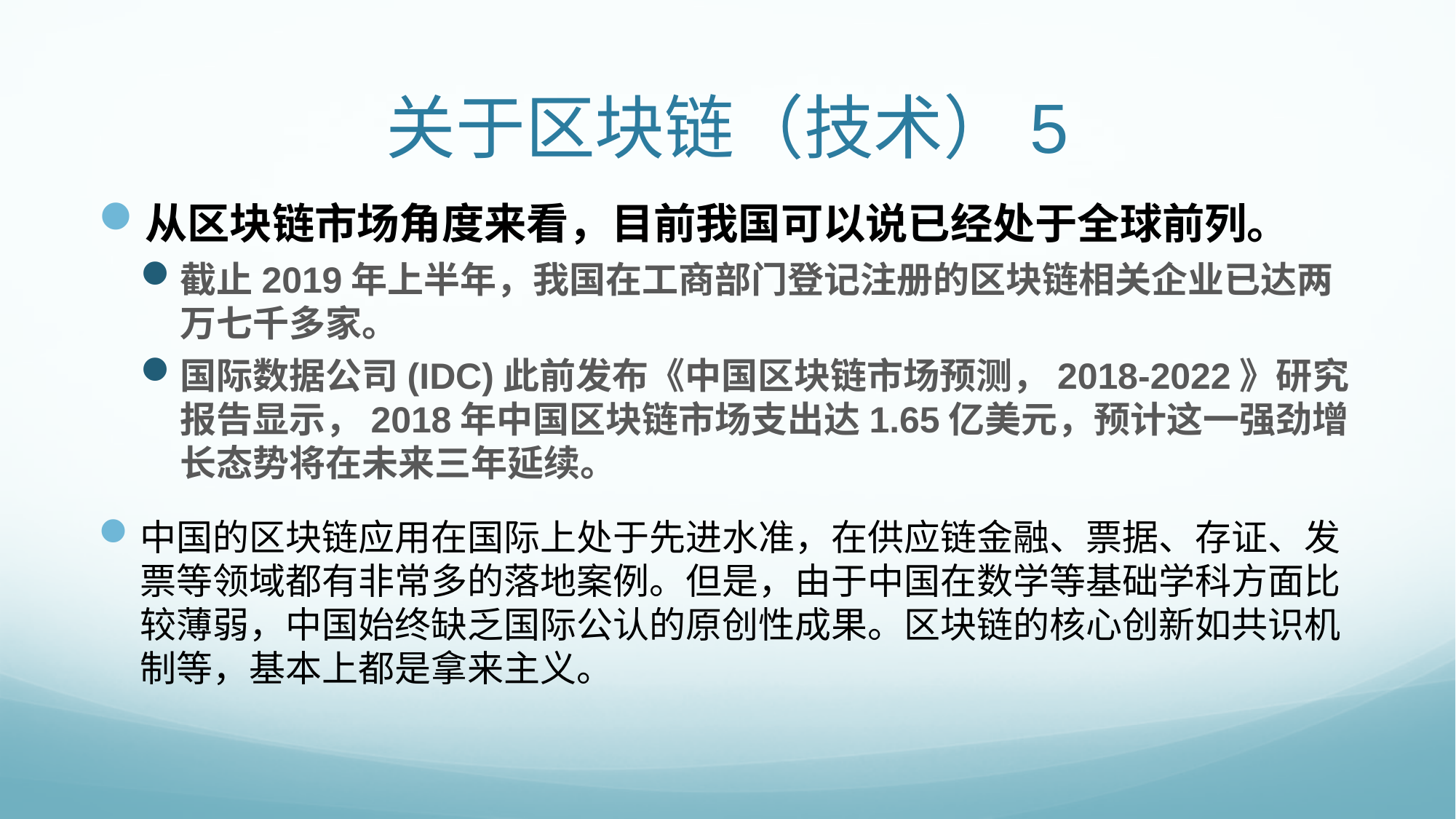

# 关于区块链（技术）5
从区块链市场角度来看，目前我国可以说已经处于全球前列。
截止2019年上半年，我国在工商部门登记注册的区块链相关企业已达两万七千多家。
国际数据公司(IDC)此前发布《中国区块链市场预测，2018-2022》研究报告显示，2018年中国区块链市场支出达1.65亿美元，预计这一强劲增长态势将在未来三年延续。
中国的区块链应用在国际上处于先进水准，在供应链金融、票据、存证、发票等领域都有非常多的落地案例。但是，由于中国在数学等基础学科方面比较薄弱，中国始终缺乏国际公认的原创性成果。区块链的核心创新如共识机制等，基本上都是拿来主义。